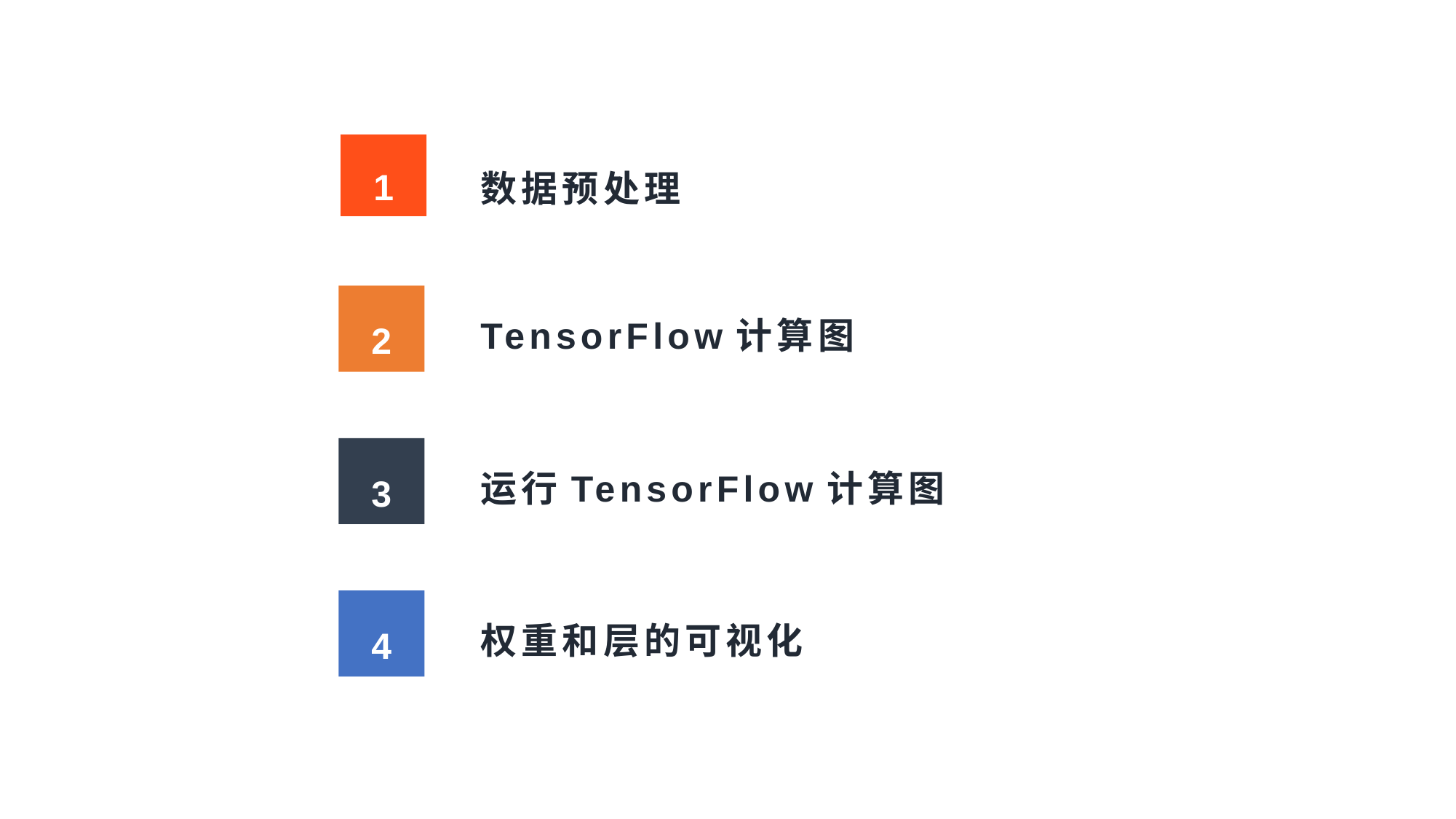

1
数据预处理
1
2
TensorFlow计算图
运行TensorFlow计算图

3
权重和层的可视化
4